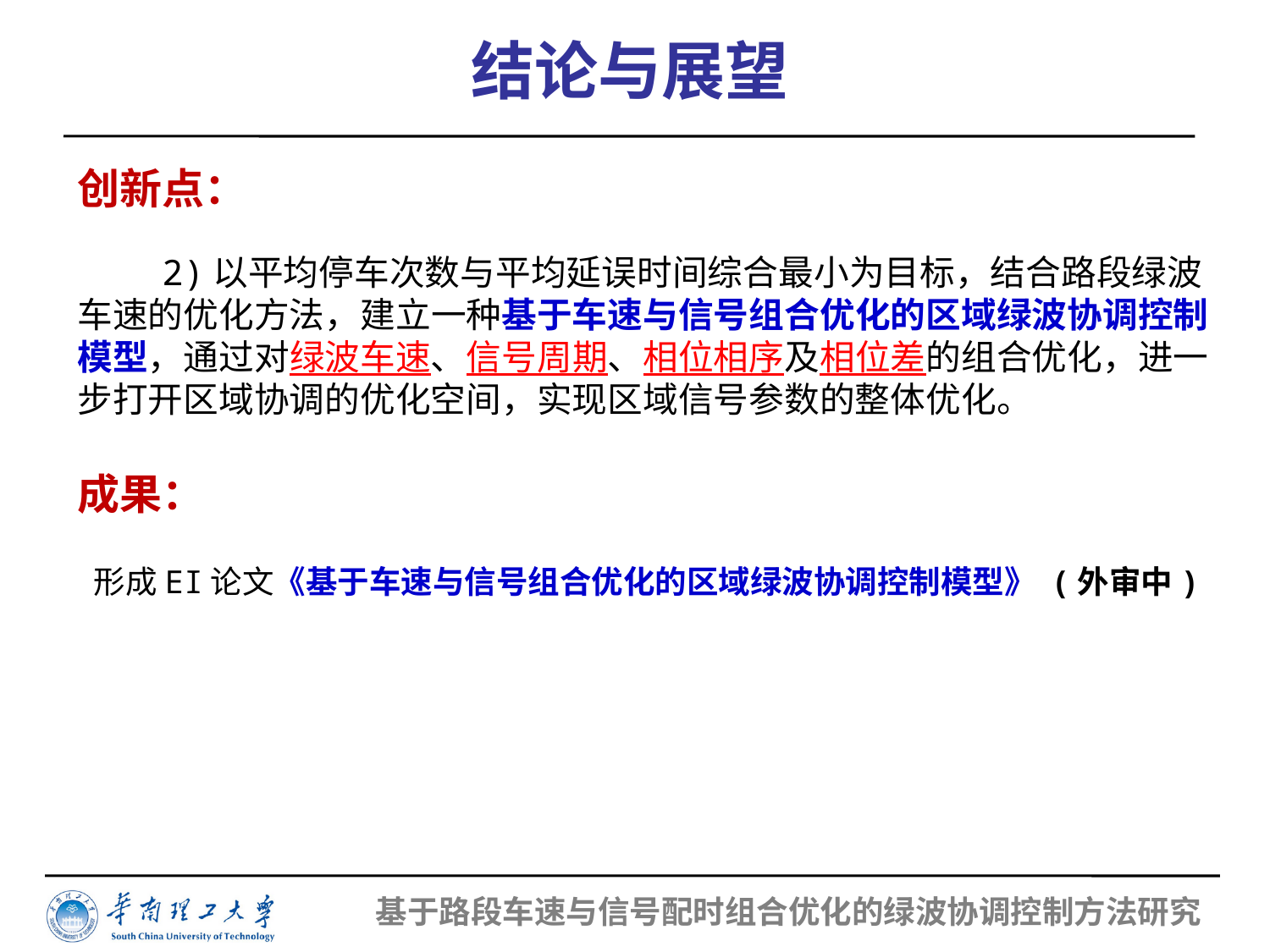

结论与展望

创新点：
    2)以平均停车次数与平均延误时间综合最小为目标，结合路段绿波车速的优化方法，建立一种基于车速与信号组合优化的区域绿波协调控制模型，通过对绿波车速、信号周期、相位相序及相位差的组合优化，进一步打开区域协调的优化空间，实现区域信号参数的整体优化。
成果：
    形成EI论文《基于车速与信号组合优化的区域绿波协调控制模型》 (外审中)